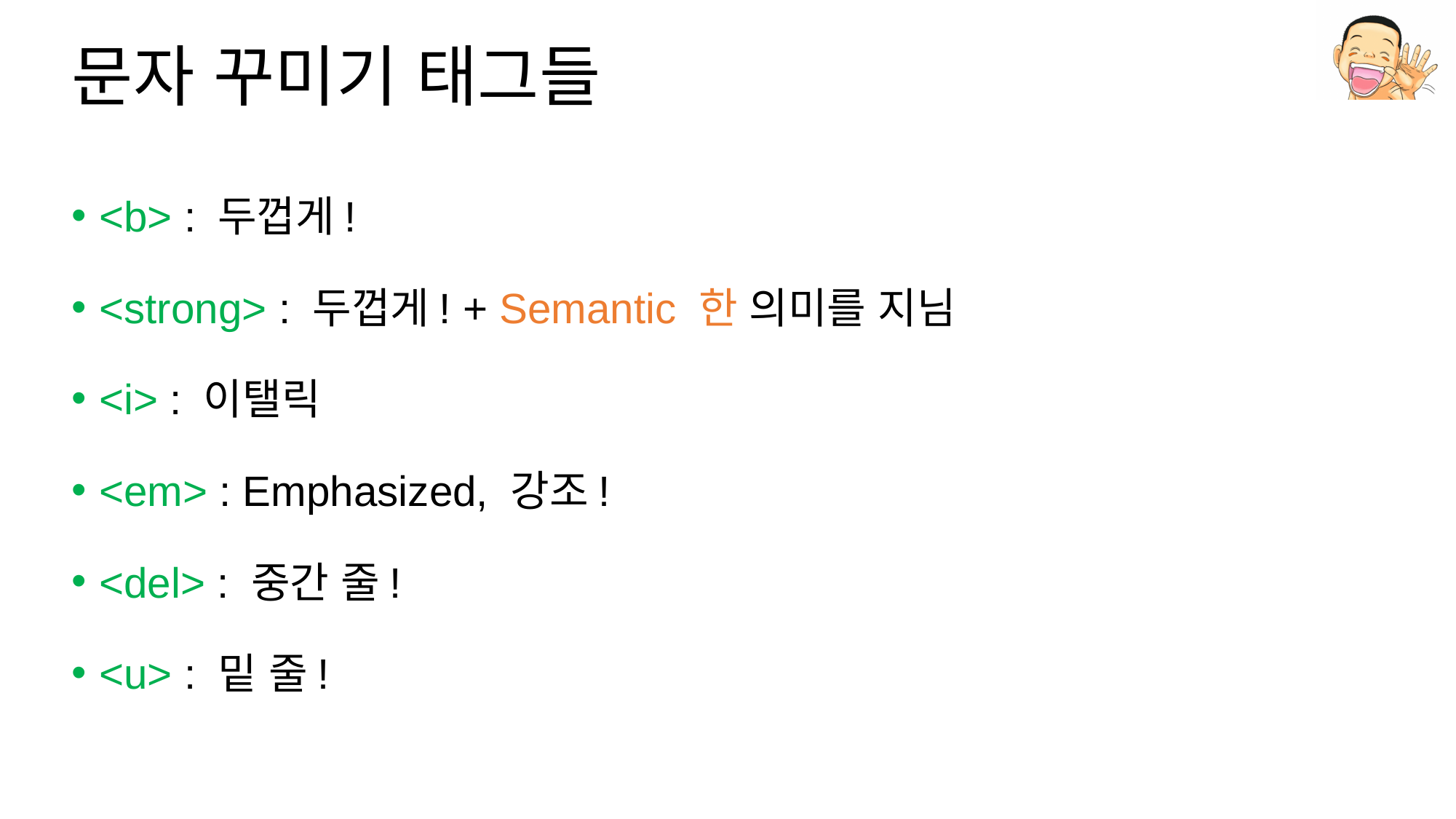

# 문자 꾸미기 태그들
<b> : 두껍게!
<strong> : 두껍게! + Semantic 한 의미를 지님
<i> : 이탤릭
<em> : Emphasized, 강조!
<del> : 중간 줄!
<u> : 밑 줄!